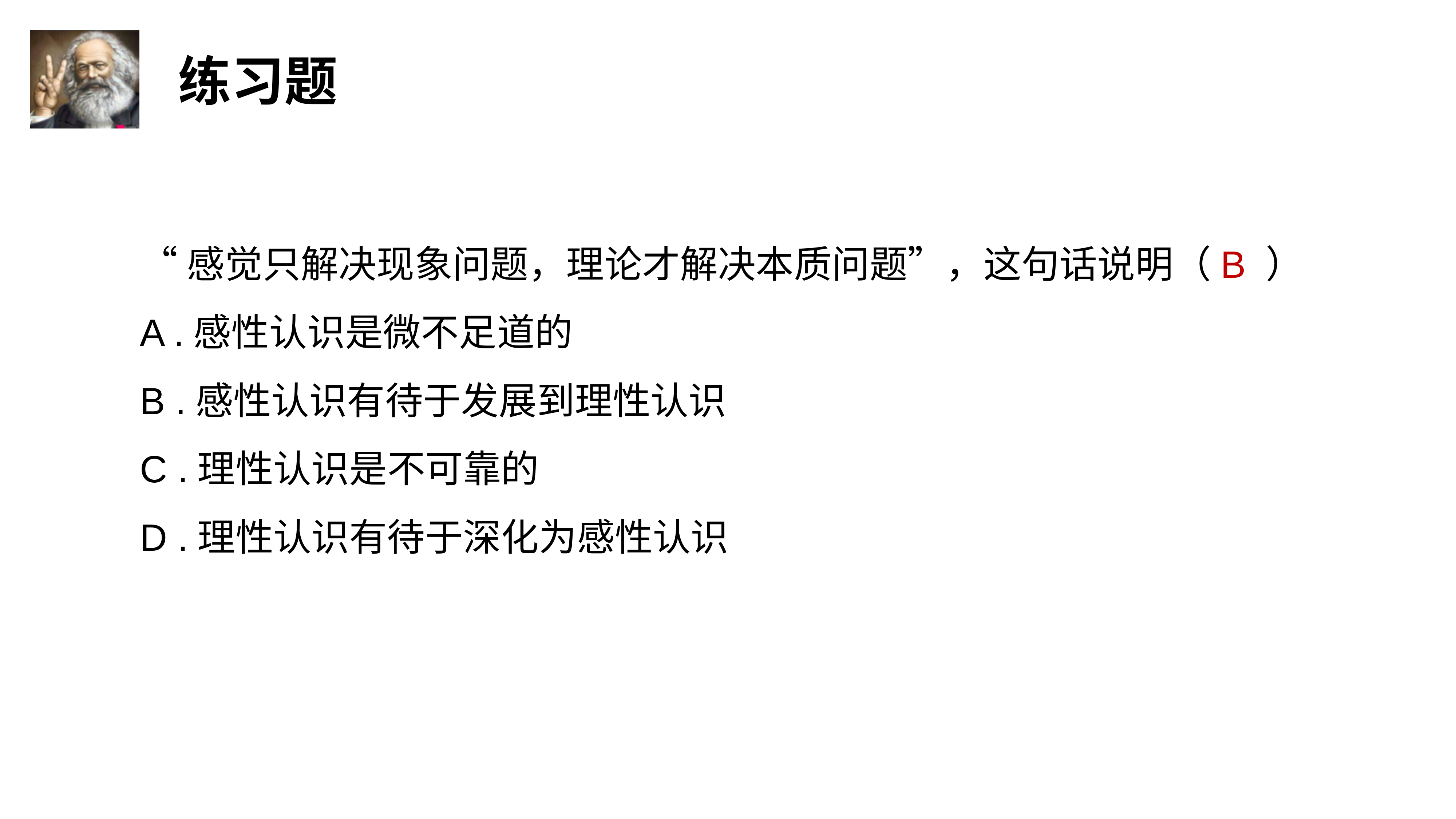

“感觉只解决现象问题，理论才解决本质问题”，这句话说明（B ）
A .感性认识是微不足道的
B .感性认识有待于发展到理性认识
C .理性认识是不可靠的
D .理性认识有待于深化为感性认识